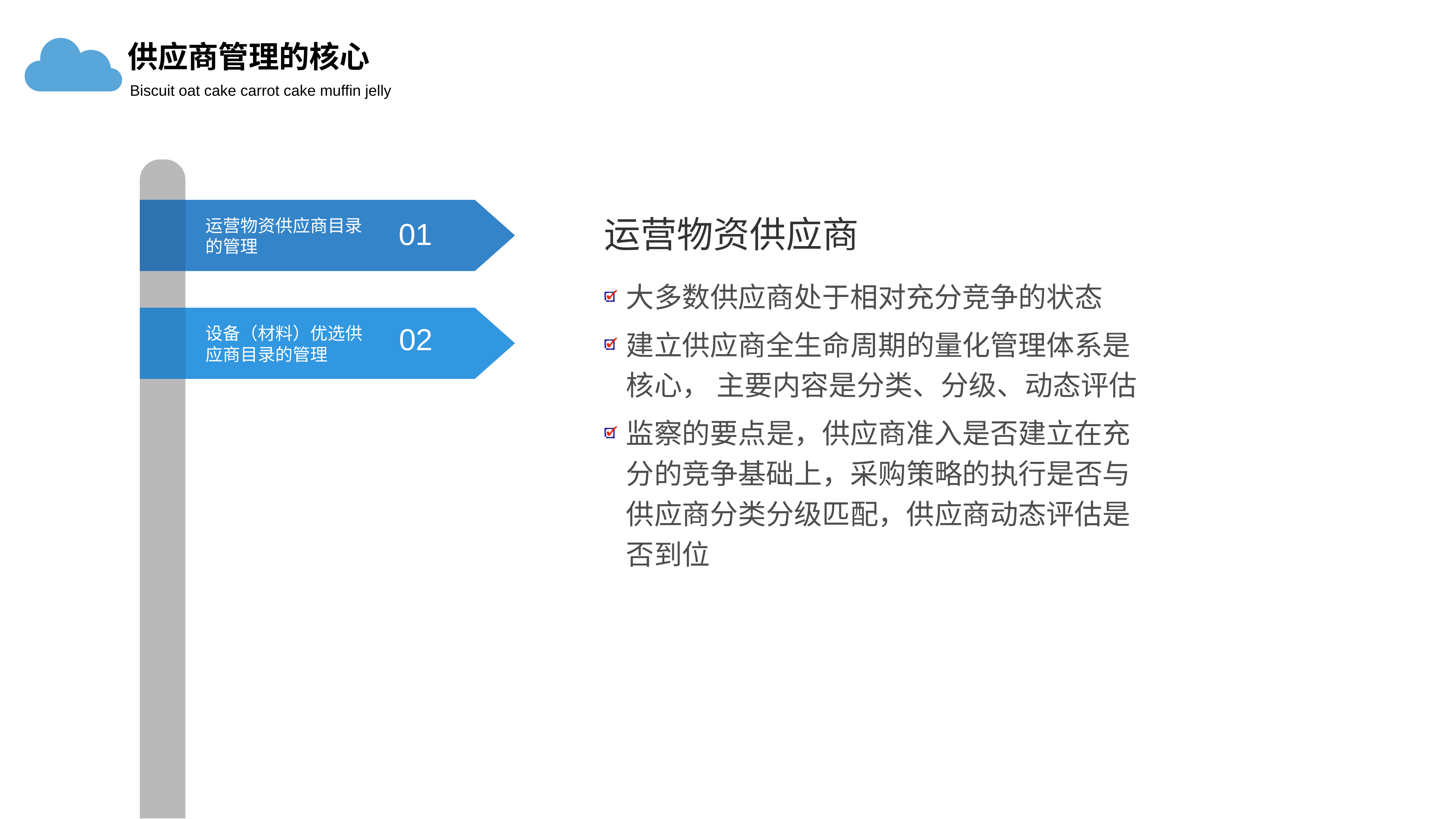

供应商管理的核心

Biscuit oat cake carrot cake muffin jelly

运营物资供应商目录的管理
01
运营物资供应商
大多数供应商处于相对充分竞争的状态
建立供应商全生命周期的量化管理体系是核心， 主要内容是分类、分级、动态评估
监察的要点是，供应商准入是否建立在充分的竞争基础上，采购策略的执行是否与供应商分类分级匹配，供应商动态评估是否到位

02
设备（材料）优选供应商目录的管理
98